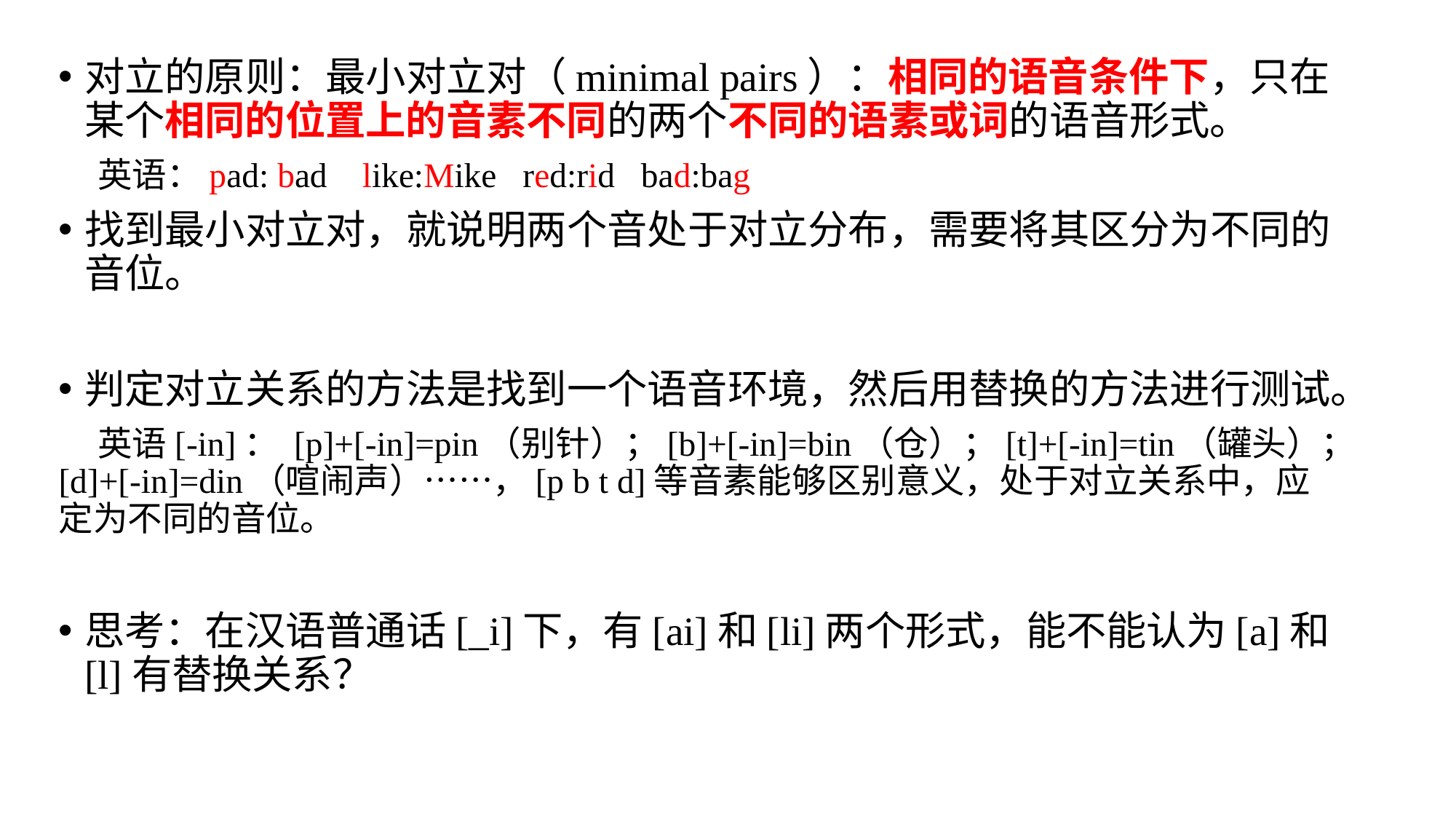

对立的原则：最小对立对（minimal pairs）：相同的语音条件下，只在某个相同的位置上的音素不同的两个不同的语素或词的语音形式。
    英语：pad: bad    like:Mike   red:rid   bad:bag
找到最小对立对，就说明两个音处于对立分布，需要将其区分为不同的音位。

判定对立关系的方法是找到一个语音环境，然后用替换的方法进行测试。
    英语[-in]： [p]+[-in]=pin（别针）；[b]+[-in]=bin（仓）；[t]+[-in]=tin（罐头）；[d]+[-in]=din（喧闹声）……，[p b t d]等音素能够区别意义，处于对立关系中，应定为不同的音位。

思考：在汉语普通话[_i]下，有[ai]和[li]两个形式，能不能认为[a]和[l]有替换关系？